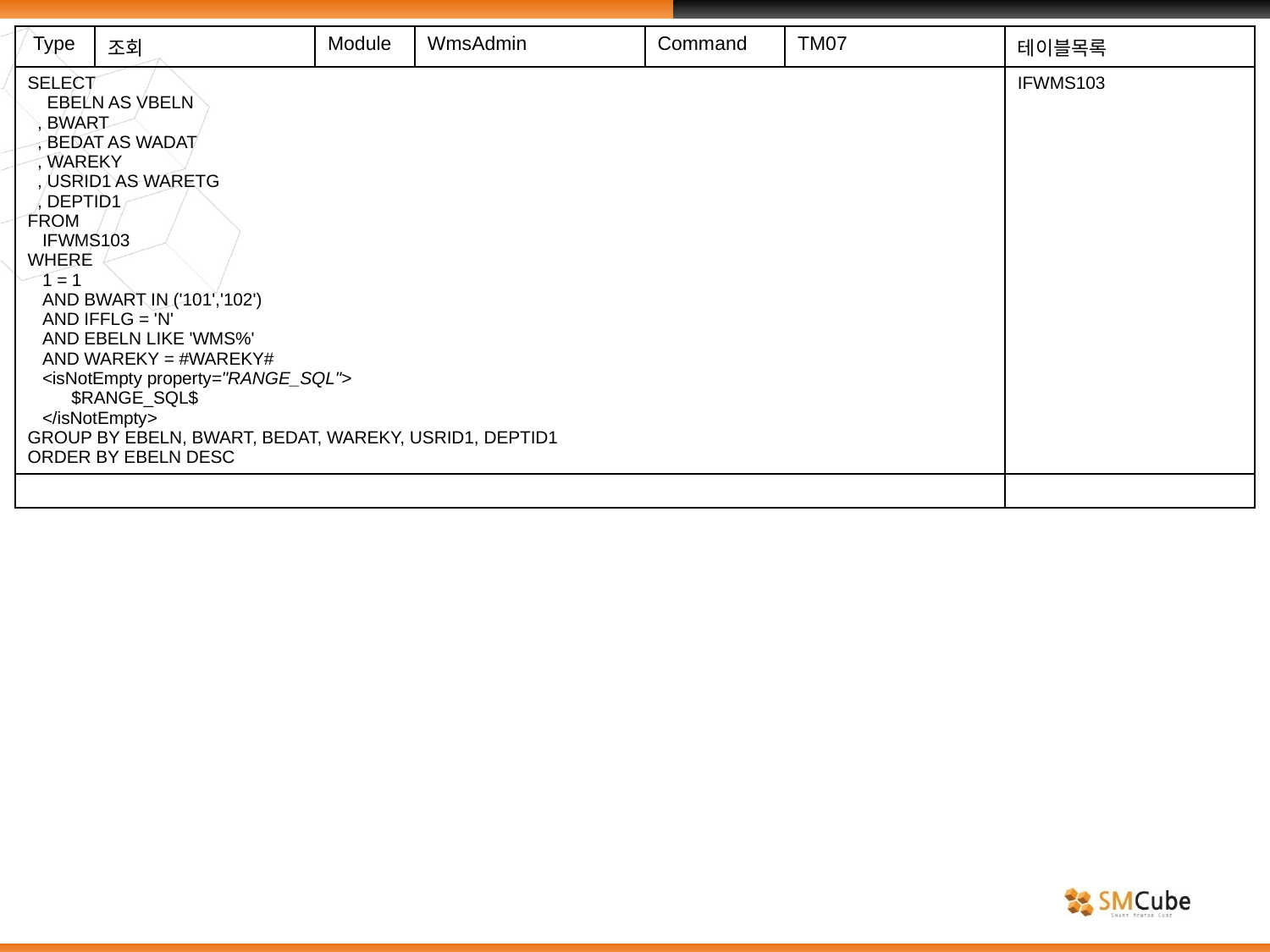

| Type | 조회 | Module | WmsAdmin | Command | TM07 | 테이블목록 |
| --- | --- | --- | --- | --- | --- | --- |
| SELECT EBELN AS VBELN , BWART , BEDAT AS WADAT , WAREKY , USRID1 AS WARETG , DEPTID1 FROM IFWMS103 WHERE 1 = 1 AND BWART IN ('101','102') AND IFFLG = 'N' AND EBELN LIKE 'WMS%' AND WAREKY = #WAREKY# <isNotEmpty property="RANGE\_SQL"> $RANGE\_SQL$ </isNotEmpty> GROUP BY EBELN, BWART, BEDAT, WAREKY, USRID1, DEPTID1 ORDER BY EBELN DESC |  |  |  |  |  | IFWMS103 |
|  |  |  |  |  |  |  |